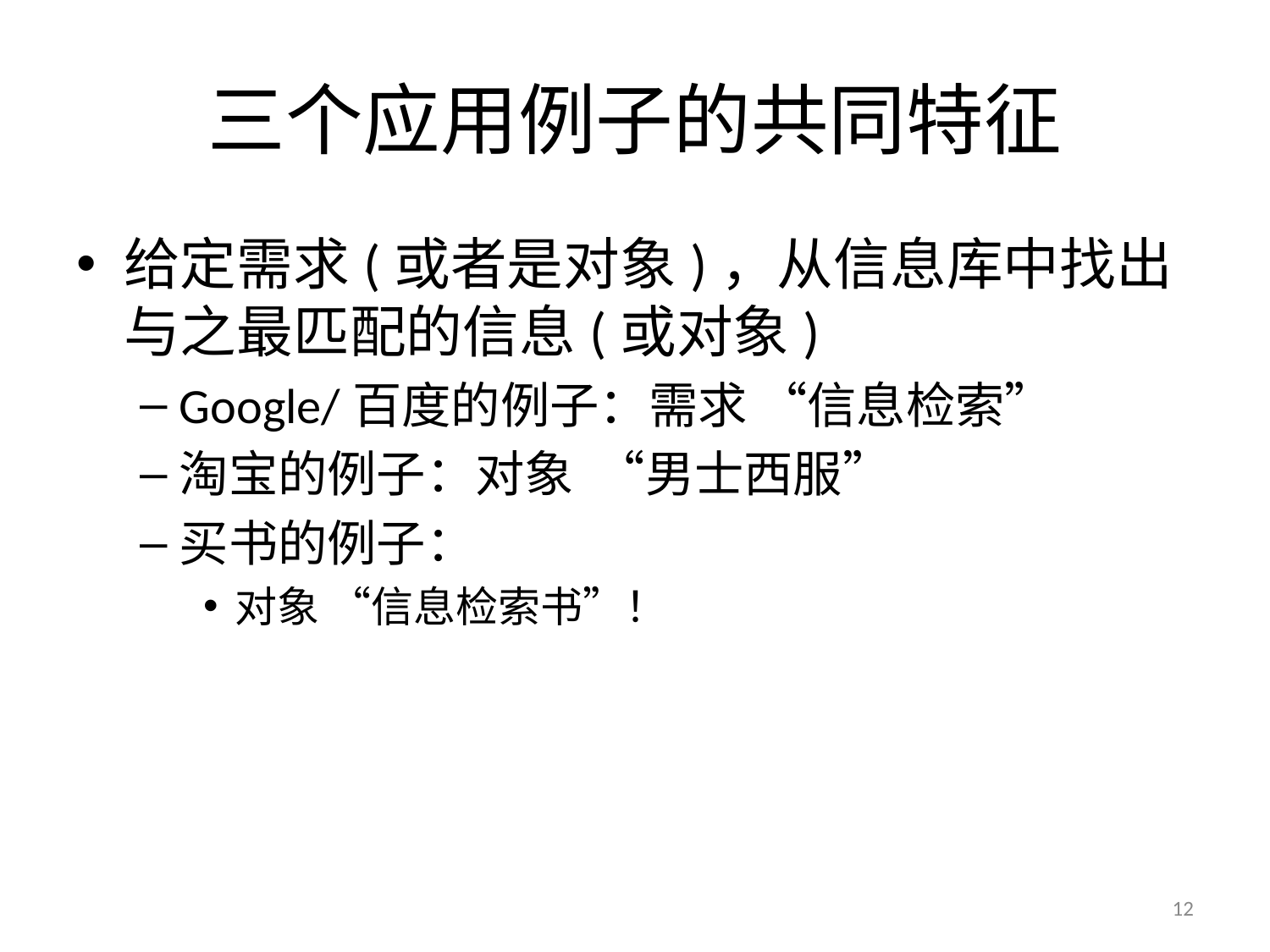

# 三个应用例子的共同特征
给定需求(或者是对象)，从信息库中找出与之最匹配的信息(或对象)
Google/百度的例子：需求 “信息检索”
淘宝的例子：对象  “男士西服”
买书的例子：
对象 “信息检索书”！
12